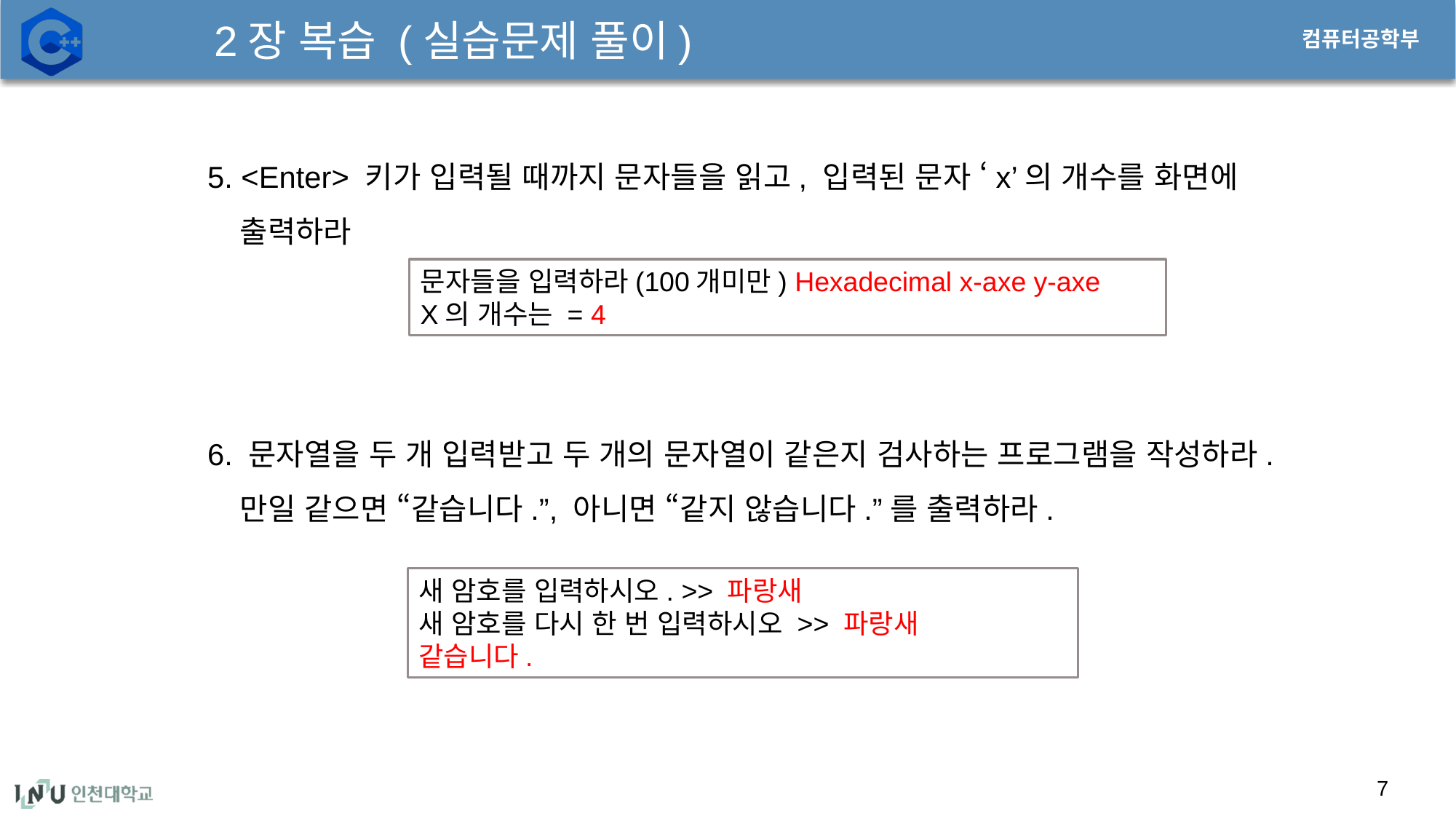

# 2장 복습 (실습문제 풀이)
5. <Enter> 키가 입력될 때까지 문자들을 읽고, 입력된 문자 ‘x’의 개수를 화면에 출력하라

6. 문자열을 두 개 입력받고 두 개의 문자열이 같은지 검사하는 프로그램을 작성하라. 만일 같으면 “같습니다.”, 아니면 “같지 않습니다.”를 출력하라.
문자들을 입력하라(100개미만) Hexadecimal x-axe y-axe
X의 개수는 = 4
새 암호를 입력하시오. >> 파랑새
새 암호를 다시 한 번 입력하시오 >> 파랑새
같습니다.